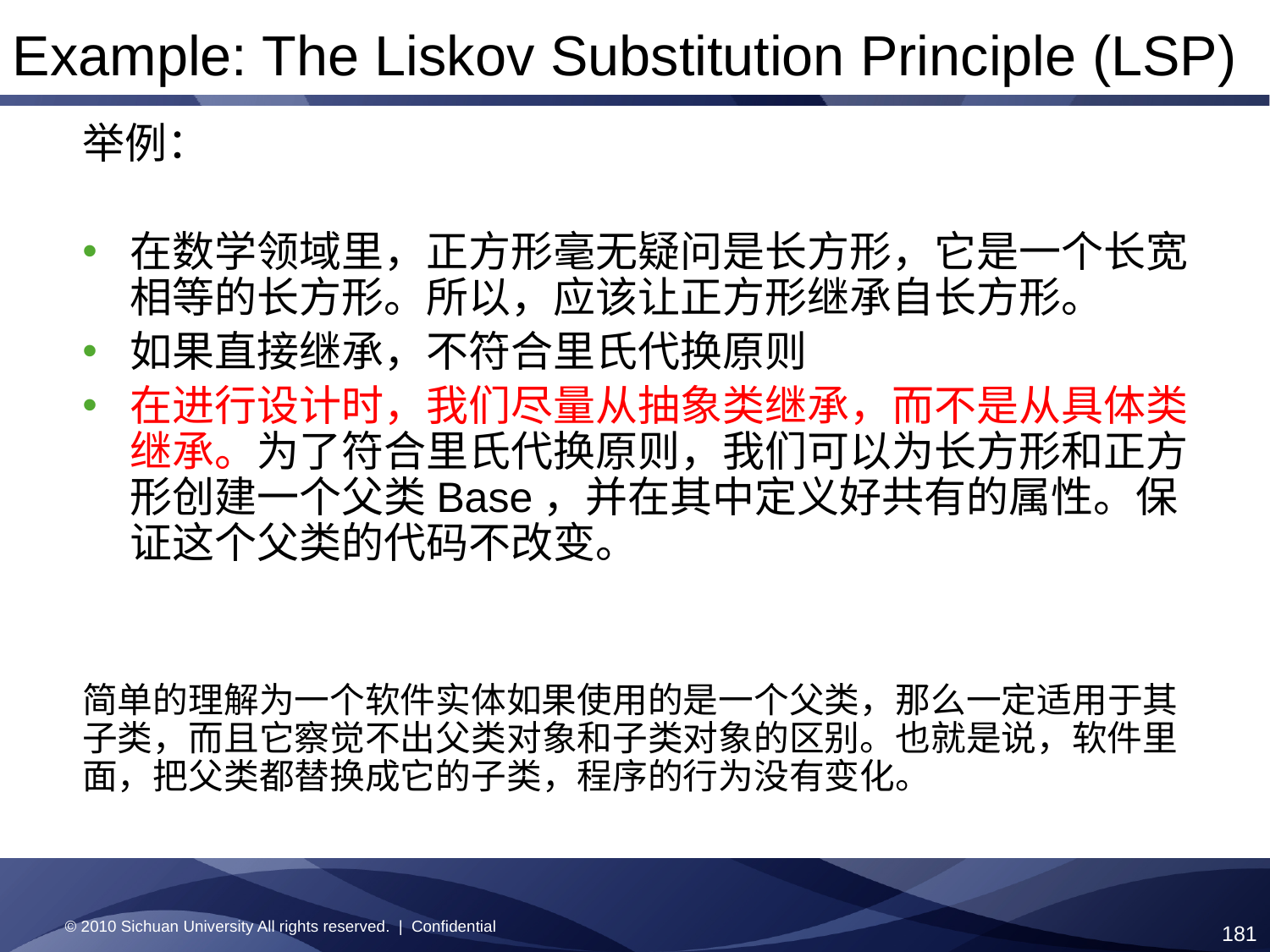

Example: The Liskov Substitution Principle (LSP)
举例：

在数学领域里，正方形毫无疑问是长方形，它是一个长宽相等的长方形。所以，应该让正方形继承自长方形。
如果直接继承，不符合里氏代换原则
在进行设计时，我们尽量从抽象类继承，而不是从具体类继承。为了符合里氏代换原则，我们可以为长方形和正方形创建一个父类Base，并在其中定义好共有的属性。保证这个父类的代码不改变。

简单的理解为一个软件实体如果使用的是一个父类，那么一定适用于其子类，而且它察觉不出父类对象和子类对象的区别。也就是说，软件里面，把父类都替换成它的子类，程序的行为没有变化。

© 2010 Sichuan University All rights reserved.  |  Confidential
181